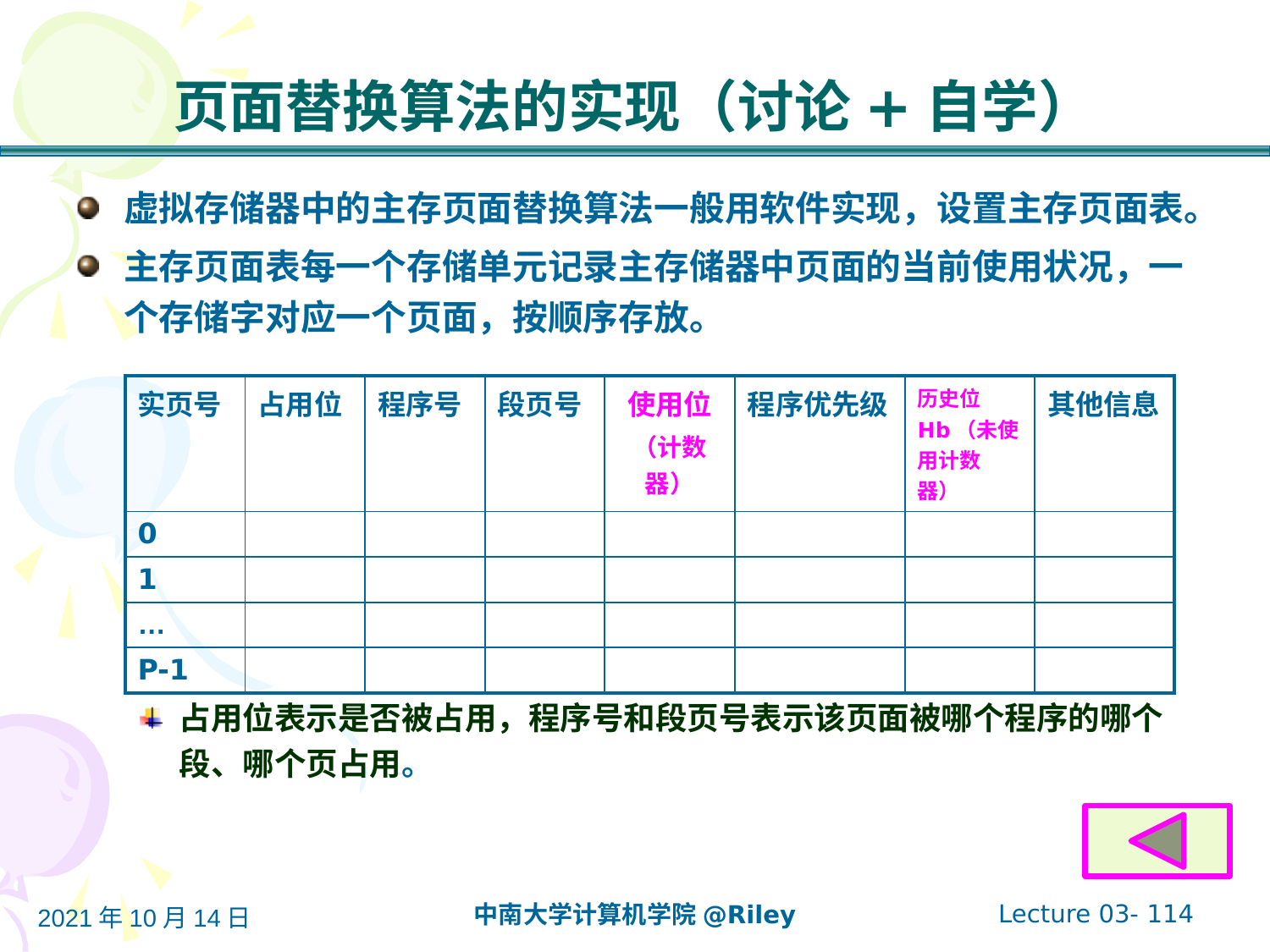

# 页面替换算法的实现（讨论+自学）
虚拟存储器中的主存页面替换算法一般用软件实现，设置主存页面表。
主存页面表每一个存储单元记录主存储器中页面的当前使用状况，一个存储字对应一个页面，按顺序存放。

占用位表示是否被占用，程序号和段页号表示该页面被哪个程序的哪个段、哪个页占用。
| 实页号 | 占用位 | 程序号 | 段页号 | 使用位 （计数器） | 程序优先级 | 历史位Hb（未使用计数器） | 其他信息 |
| --- | --- | --- | --- | --- | --- | --- | --- |
| 0 |  |  |  |  |  |  |  |
| 1 |  |  |  |  |  |  |  |
| … |  |  |  |  |  |  |  |
| P-1 |  |  |  |  |  |  |  |

Lecture 03- 114
中南大学计算机学院@Riley
2021年10月14日